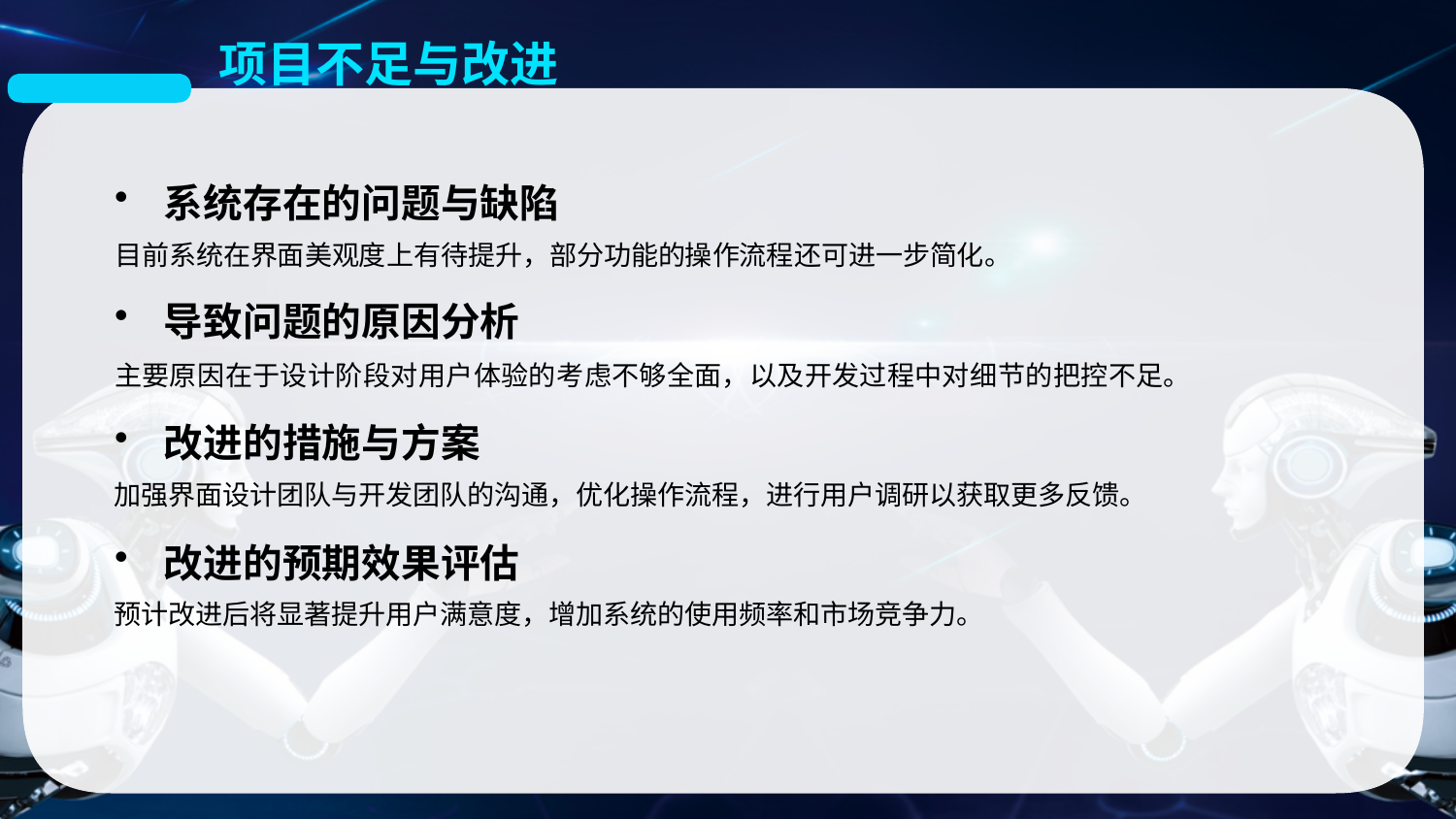

项目不足与改进

系统存在的问题与缺陷
目前系统在界面美观度上有待提升，部分功能的操作流程还可进一步简化。
导致问题的原因分析
主要原因在于设计阶段对用户体验的考虑不够全面，以及开发过程中对细节的把控不足。
改进的措施与方案
加强界面设计团队与开发团队的沟通，优化操作流程，进行用户调研以获取更多反馈。
改进的预期效果评估
预计改进后将显著提升用户满意度，增加系统的使用频率和市场竞争力。